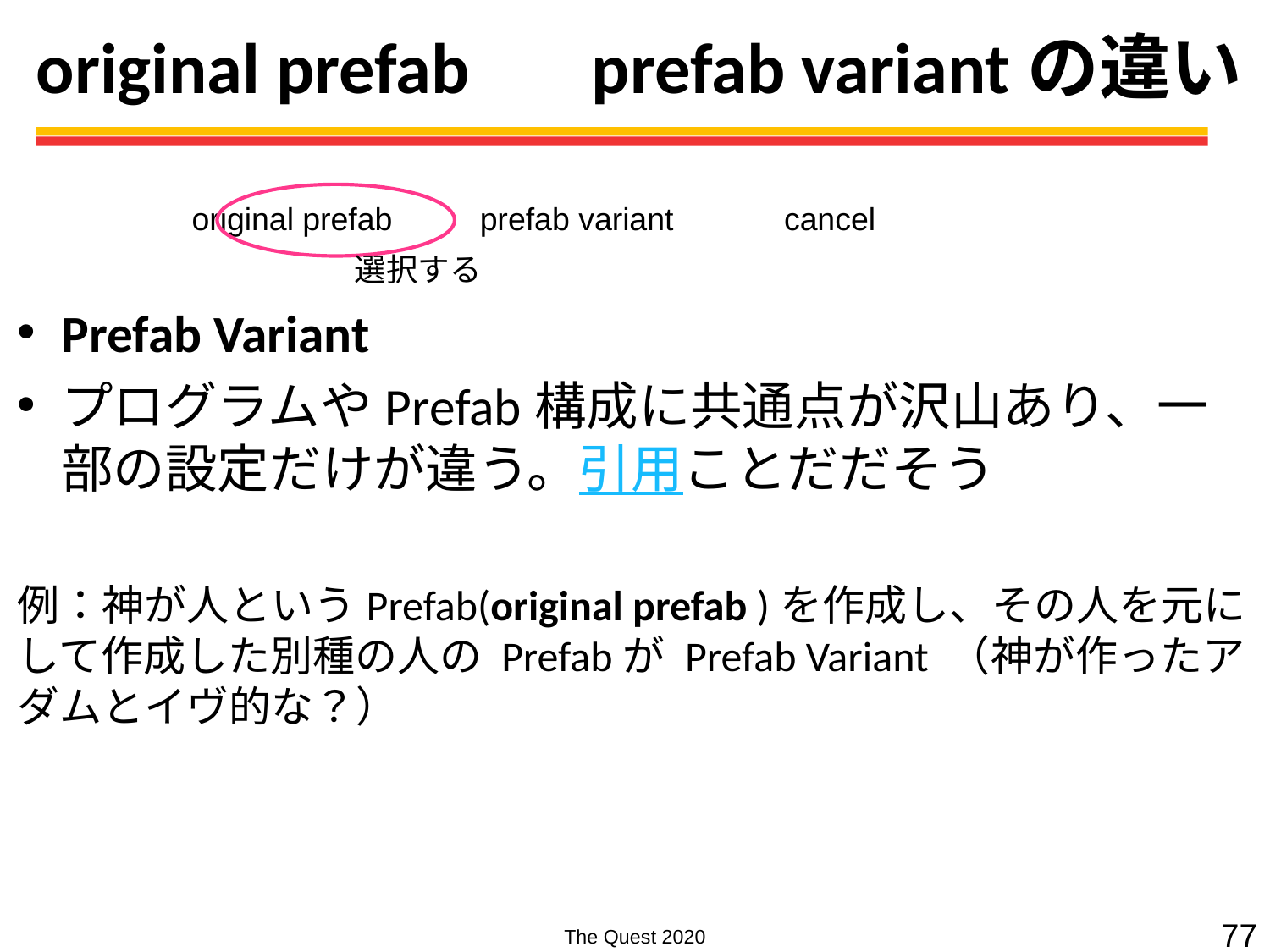

# original prefab 　prefab variantの違い

original prefab 　　prefab variant　　　cancel
選択する
Prefab Variant
プログラムやPrefab構成に共通点が沢山あり、一部の設定だけが違う。引用ことだだそう

例：神が人というPrefab(original prefab )を作成し、その人を元にして作成した別種の人の Prefabが Prefab Variant （神が作ったアダムとイヴ的な？）

77
The Quest 2020